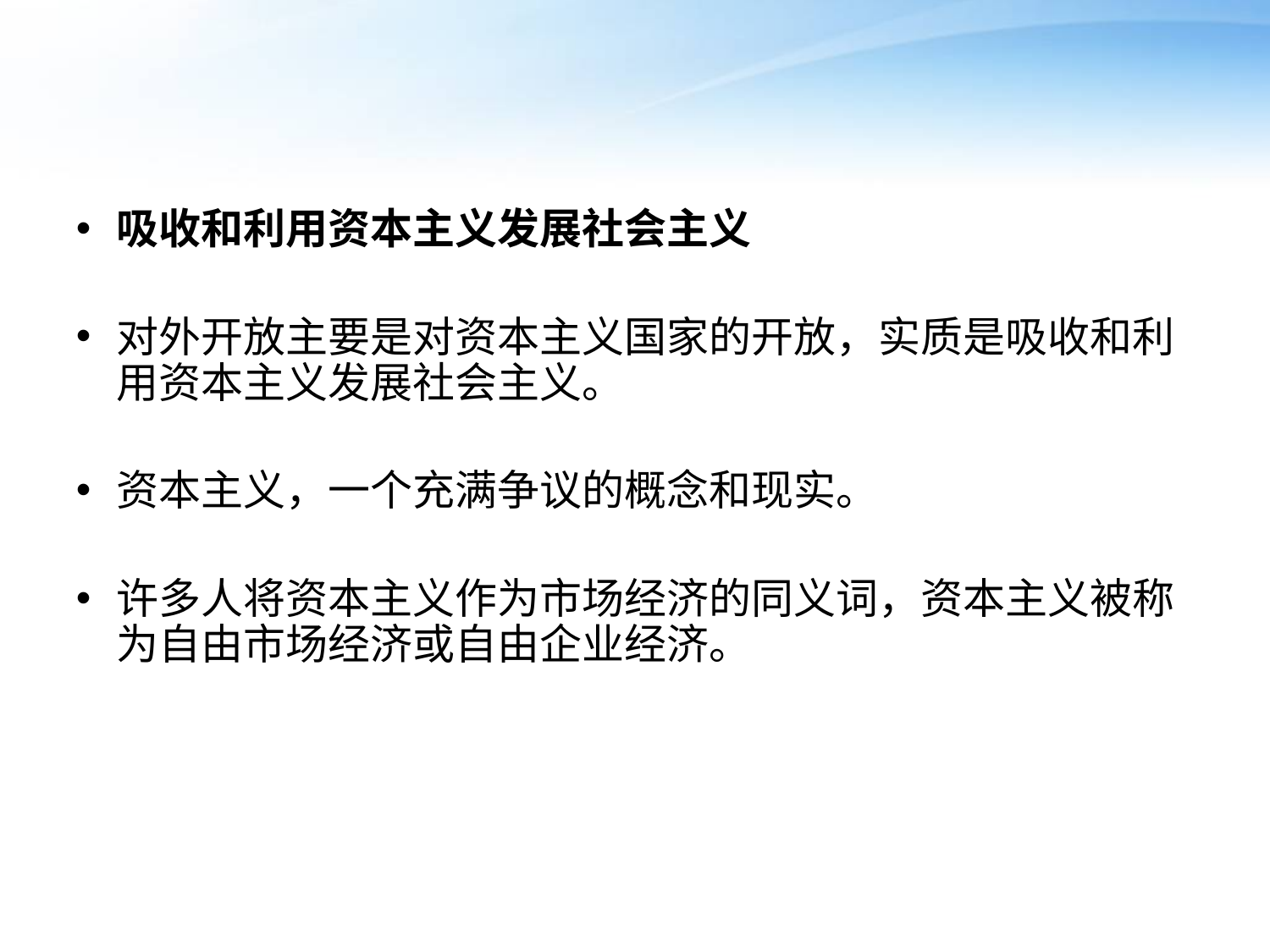

#
吸收和利用资本主义发展社会主义

对外开放主要是对资本主义国家的开放，实质是吸收和利用资本主义发展社会主义。

资本主义，一个充满争议的概念和现实。

许多人将资本主义作为市场经济的同义词，资本主义被称为自由市场经济或自由企业经济。